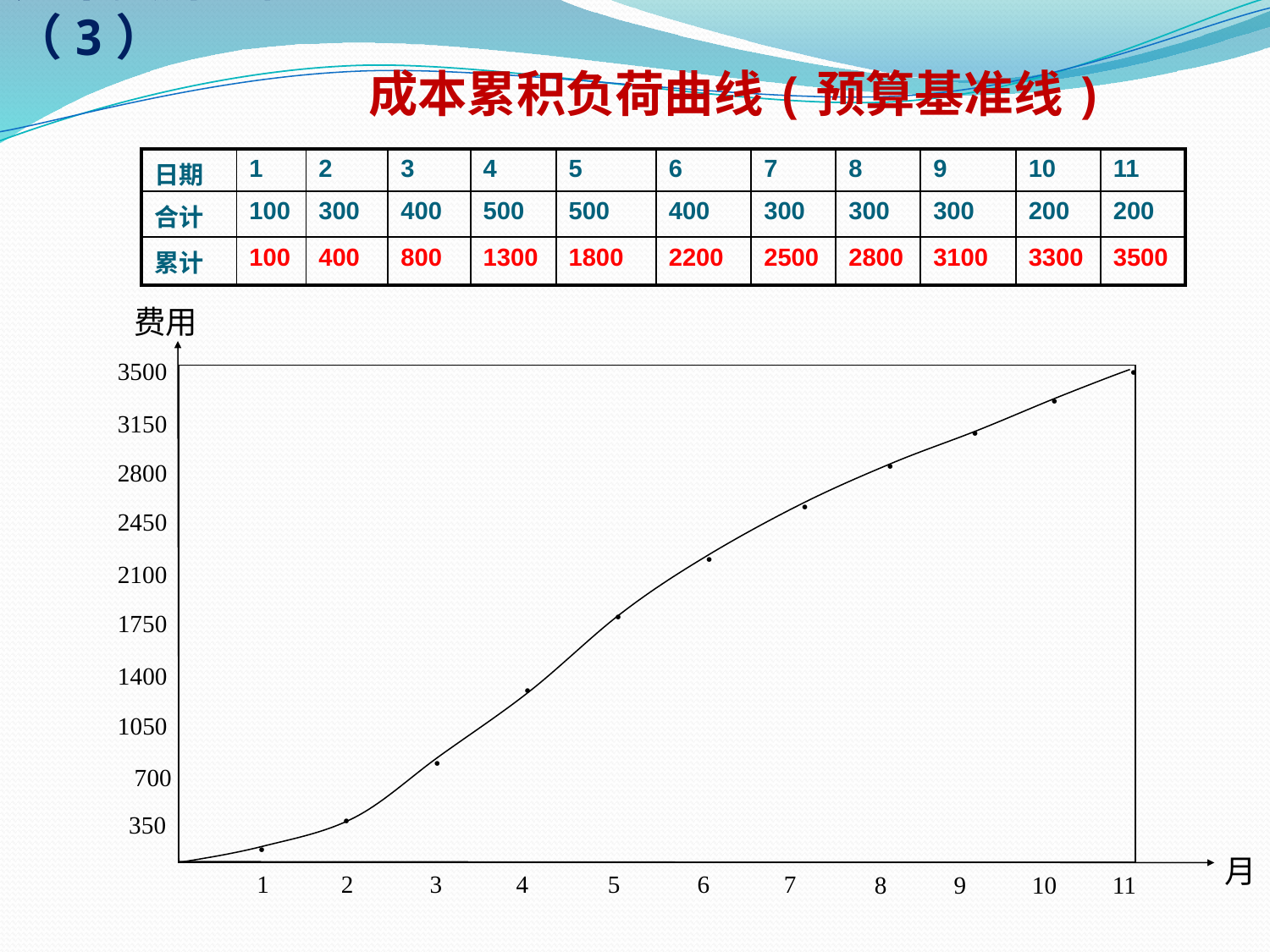

# 成本预算实例（3）
成本累积负荷曲线(预算基准线)
| 日期 | 1 | 2 | 3 | 4 | 5 | 6 | 7 | 8 | 9 | 10 | 11 |
| --- | --- | --- | --- | --- | --- | --- | --- | --- | --- | --- | --- |
| 合计 | 100 | 300 | 400 | 500 | 500 | 400 | 300 | 300 | 300 | 200 | 200 |
| 累计 | 100 | 400 | 800 | 1300 | 1800 | 2200 | 2500 | 2800 | 3100 | 3300 | 3500 |
费用

3500
3150
2800
2450
2100
1750
1400
1050
700
350
月

1
2
3
4
5
6
7
8
9
10
11
•

•
•
•
•
•
•
•
•
•
•